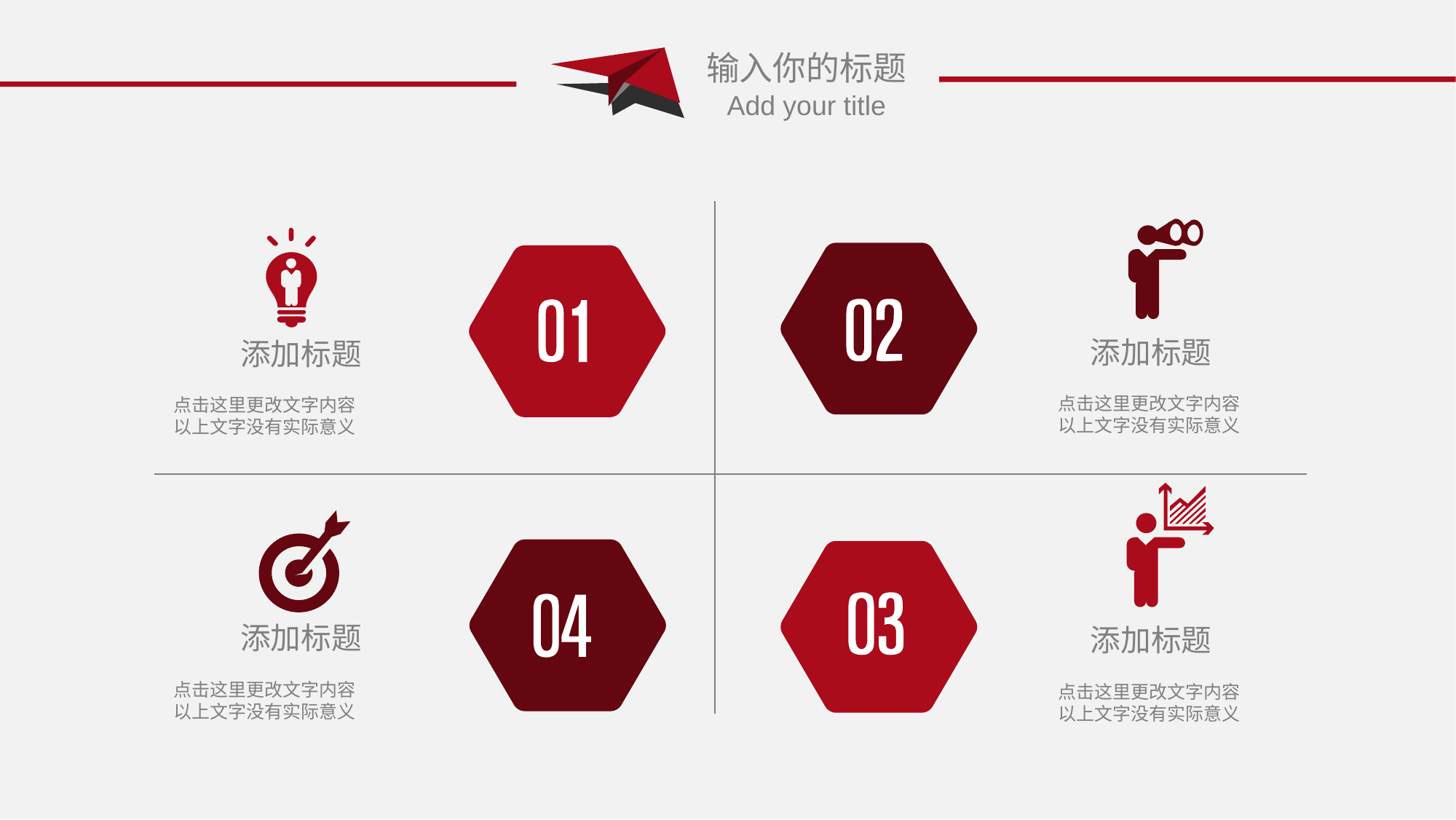

输入你的标题
Add your title

添加标题
添加标题
点击这里更改文字内容
以上文字没有实际意义
点击这里更改文字内容
以上文字没有实际意义

添加标题
添加标题
点击这里更改文字内容
以上文字没有实际意义
点击这里更改文字内容
以上文字没有实际意义